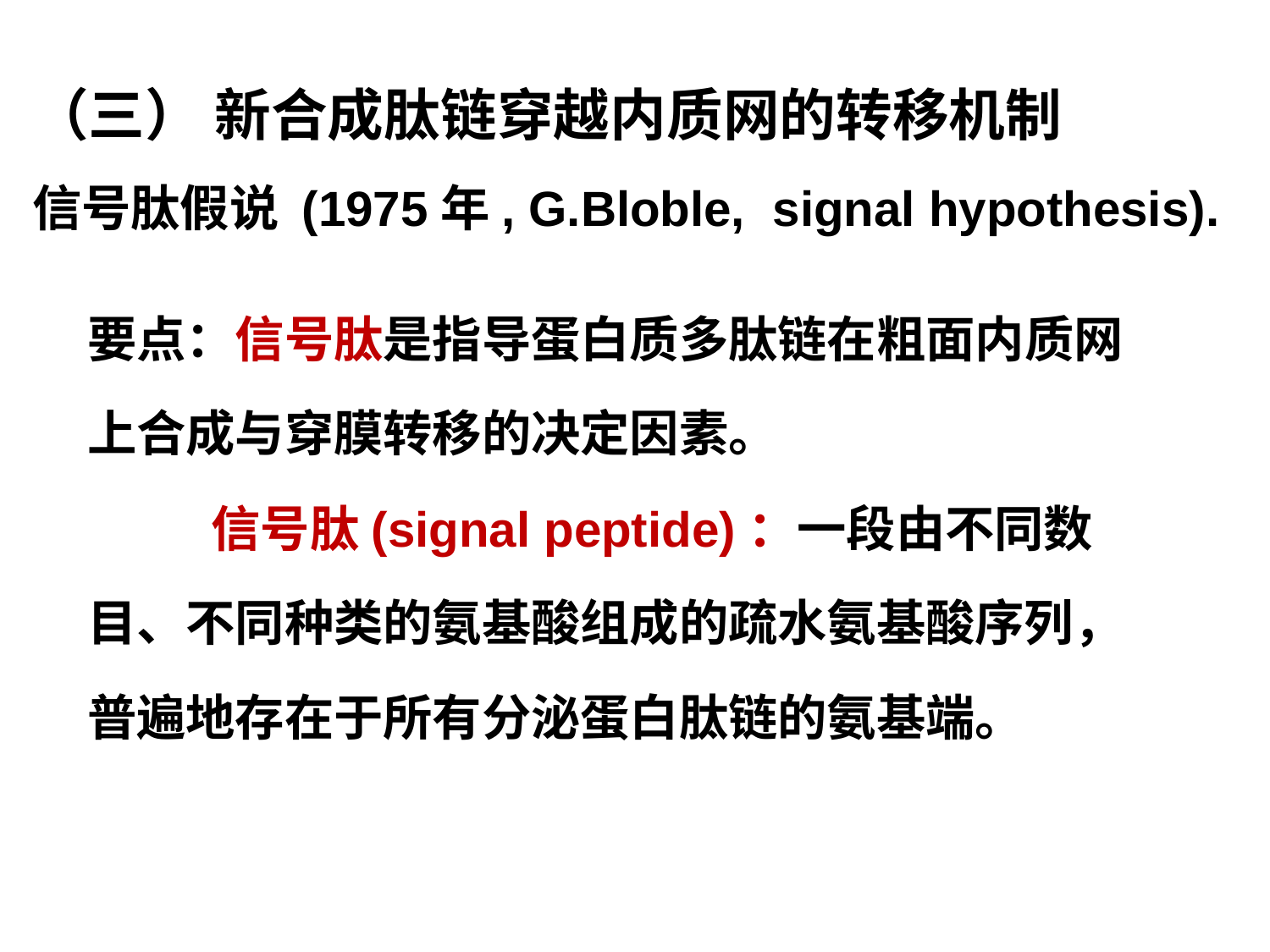

（三） 新合成肽链穿越内质网的转移机制
信号肽假说 (1975年, G.Bloble,  signal hypothesis).
要点：信号肽是指导蛋白质多肽链在粗面内质网上合成与穿膜转移的决定因素。
          信号肽(signal peptide)：一段由不同数目、不同种类的氨基酸组成的疏水氨基酸序列，普遍地存在于所有分泌蛋白肽链的氨基端。